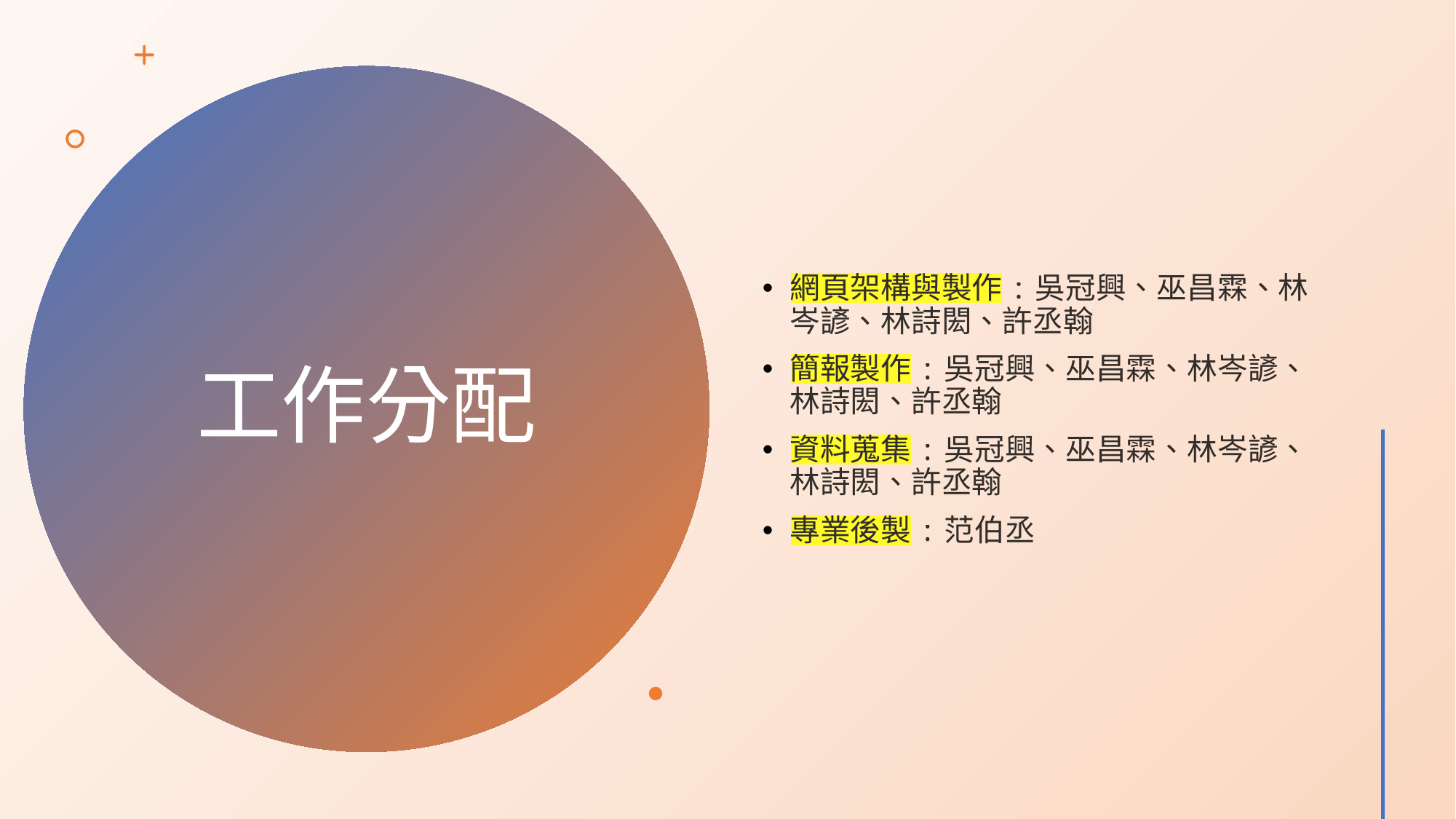

網頁架構與製作:吳冠興、巫昌霖、林岑諺、林詩閎、許丞翰
簡報製作:吳冠興、巫昌霖、林岑諺、林詩閎、許丞翰
資料蒐集:吳冠興、巫昌霖、林岑諺、林詩閎、許丞翰
專業後製:范伯丞

# 工作分配